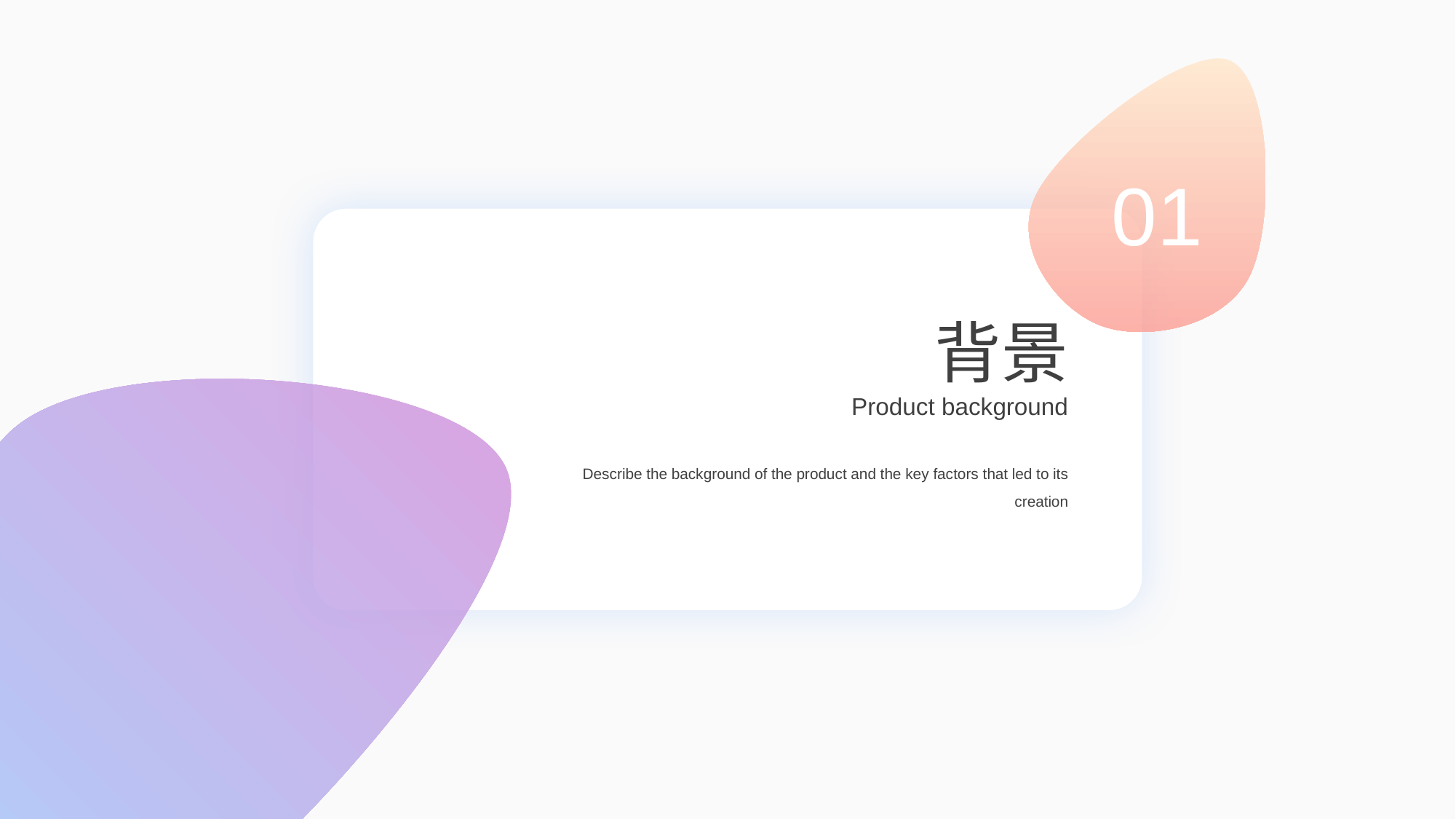

01

背景
Product background

Describe the background of the product and the key factors that led to its creation